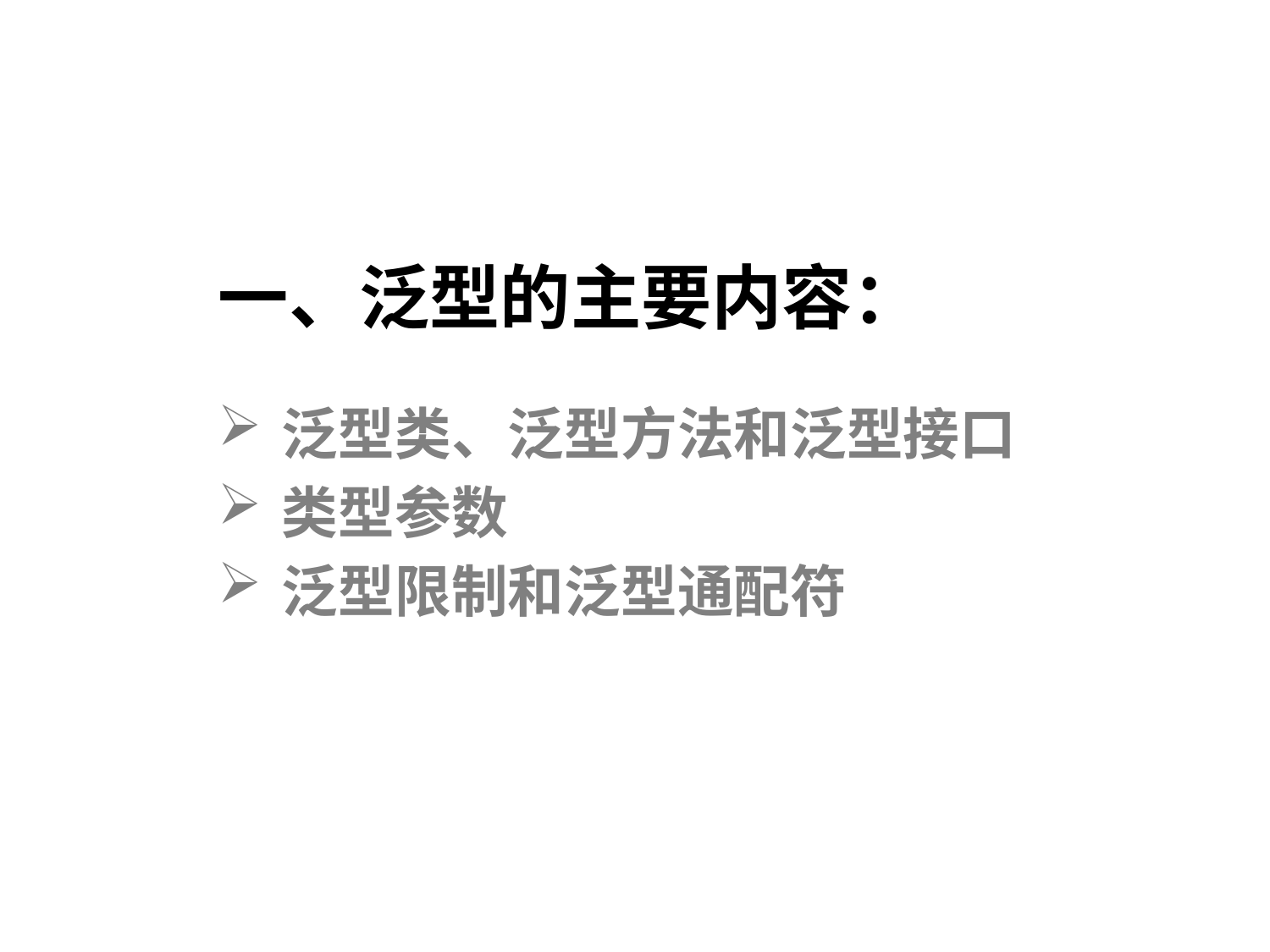

一、泛型的主要内容：

泛型类、泛型方法和泛型接口
类型参数
泛型限制和泛型通配符